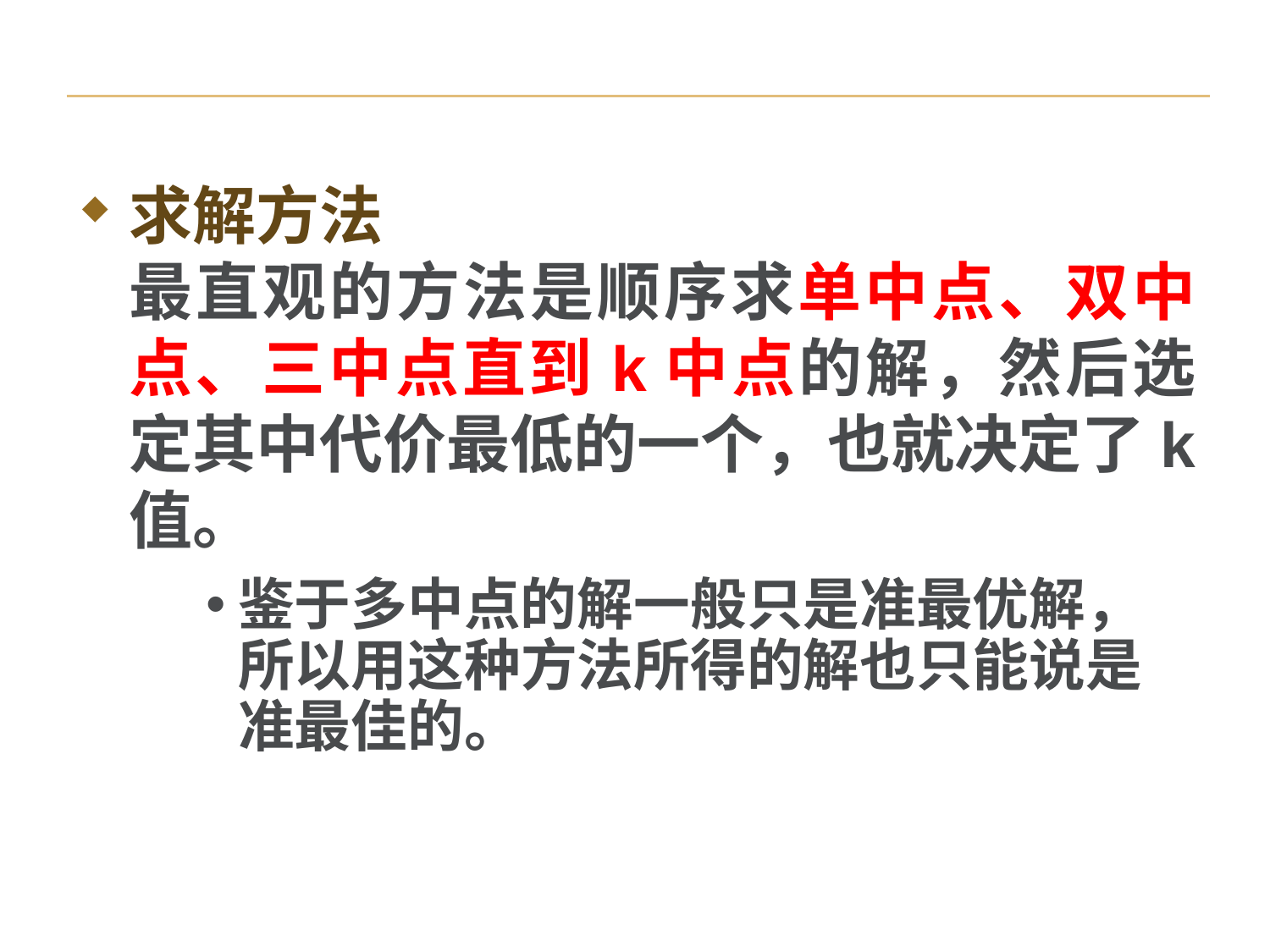

#
求解方法
最直观的方法是顺序求单中点、双中点、三中点直到k中点的解，然后选定其中代价最低的一个，也就决定了k值。
鉴于多中点的解一般只是准最优解，所以用这种方法所得的解也只能说是准最佳的。